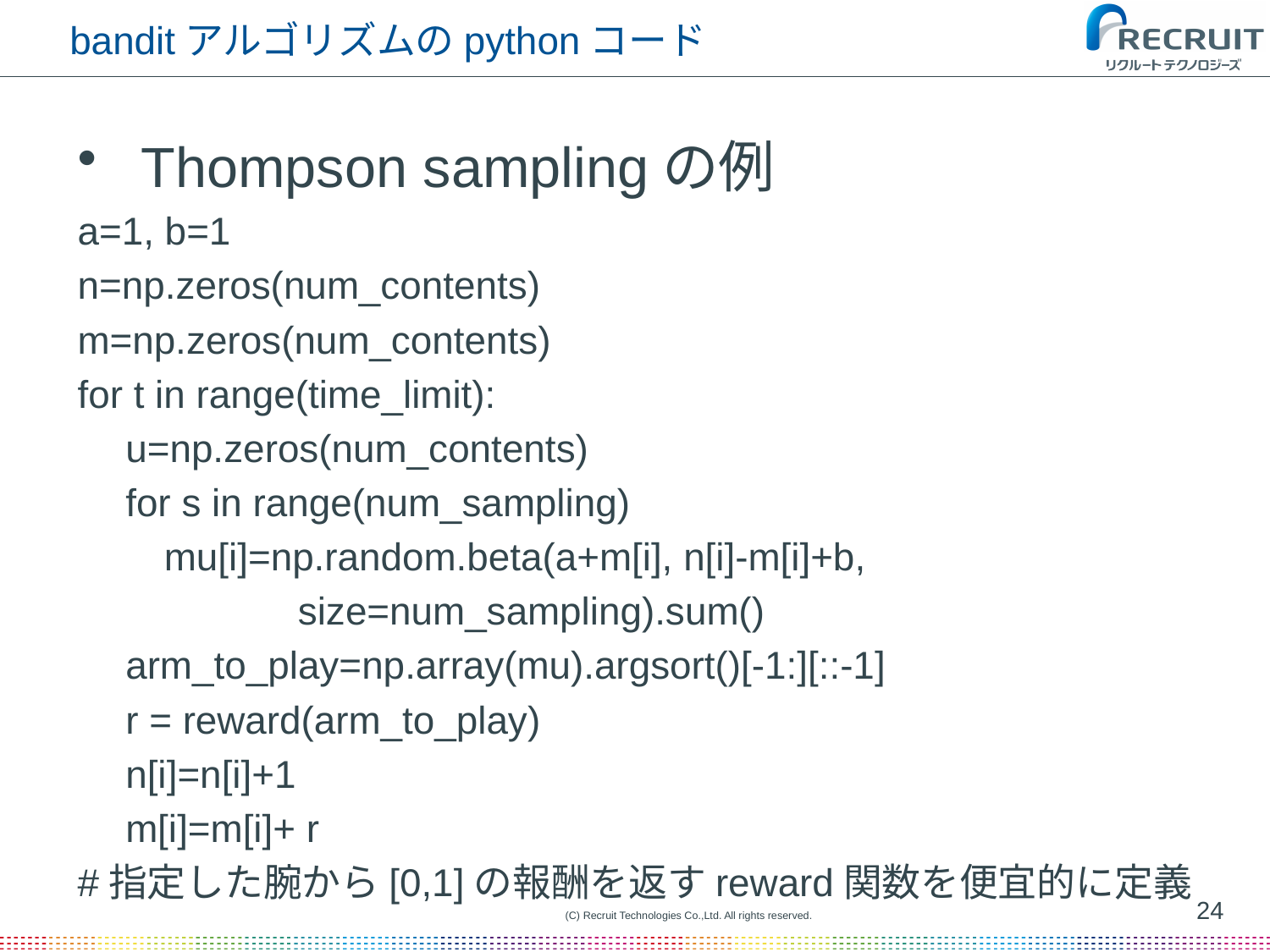

# banditアルゴリズムのpythonコード
Thompson samplingの例
a=1, b=1
n=np.zeros(num_contents)
m=np.zeros(num_contents)
for t in range(time_limit):
　u=np.zeros(num_contents)
　for s in range(num_sampling)
　　mu[i]=np.random.beta(a+m[i], n[i]-m[i]+b,
　　　　　  size=num_sampling).sum()
　arm_to_play=np.array(mu).argsort()[-1:][::-1]
　r = reward(arm_to_play)
　n[i]=n[i]+1
　m[i]=m[i]+ r
#指定した腕から[0,1]の報酬を返すreward関数を便宜的に定義
24
(C) Recruit Technologies Co.,Ltd. All rights reserved.